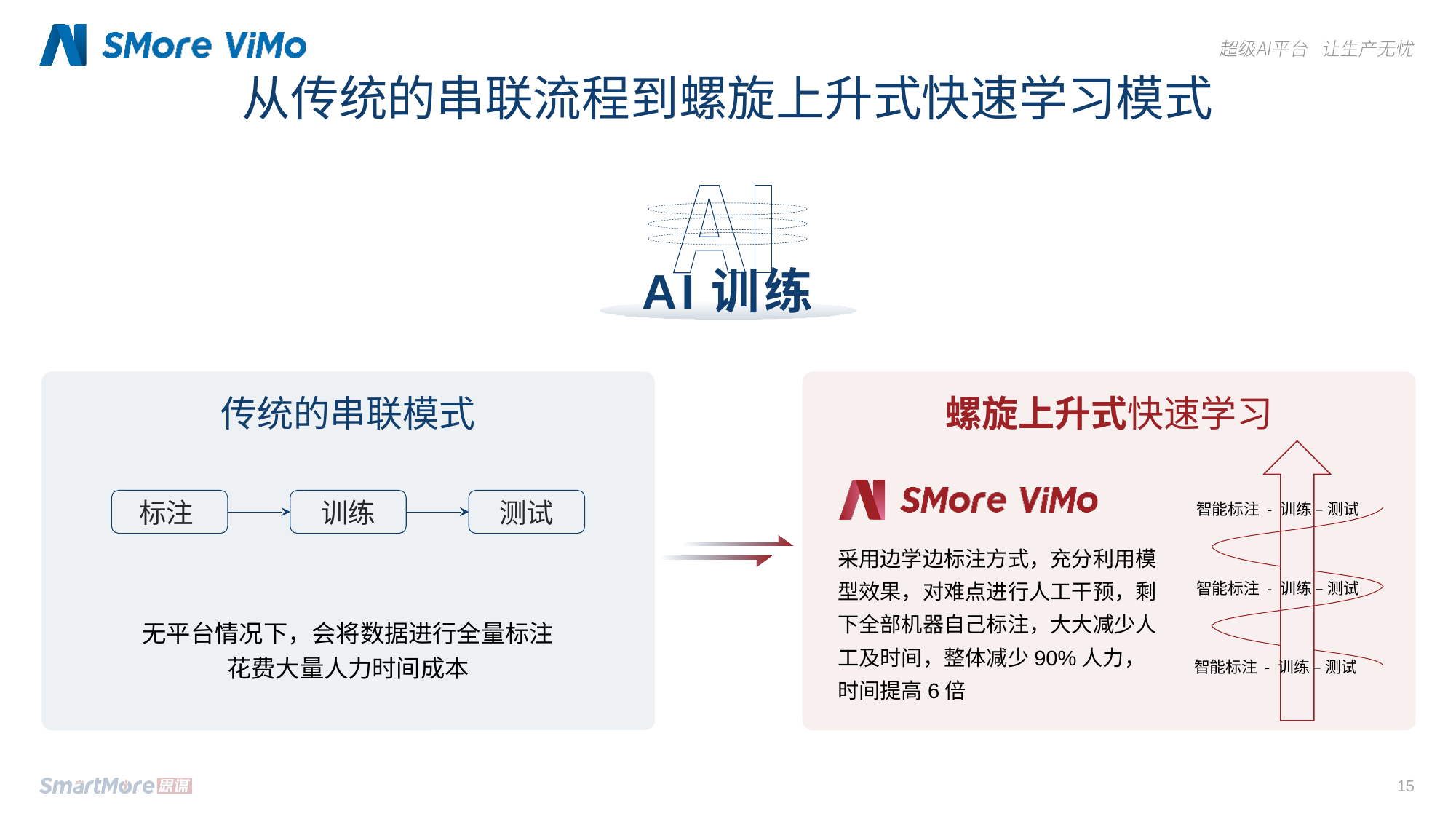

从传统的串联流程到螺旋上升式快速学习模式

AI训练

传统的串联模式
螺旋上升式快速学习

标注
训练
测试

智能标注 - 训练 – 测试

采用边学边标注方式，充分利用模型效果，对难点进行人工干预，剩下全部机器自己标注，大大减少人工及时间，整体减少90%人力，时间提高6倍

智能标注 - 训练 – 测试

无平台情况下，会将数据进行全量标注
花费大量人力时间成本

智能标注 - 训练 – 测试